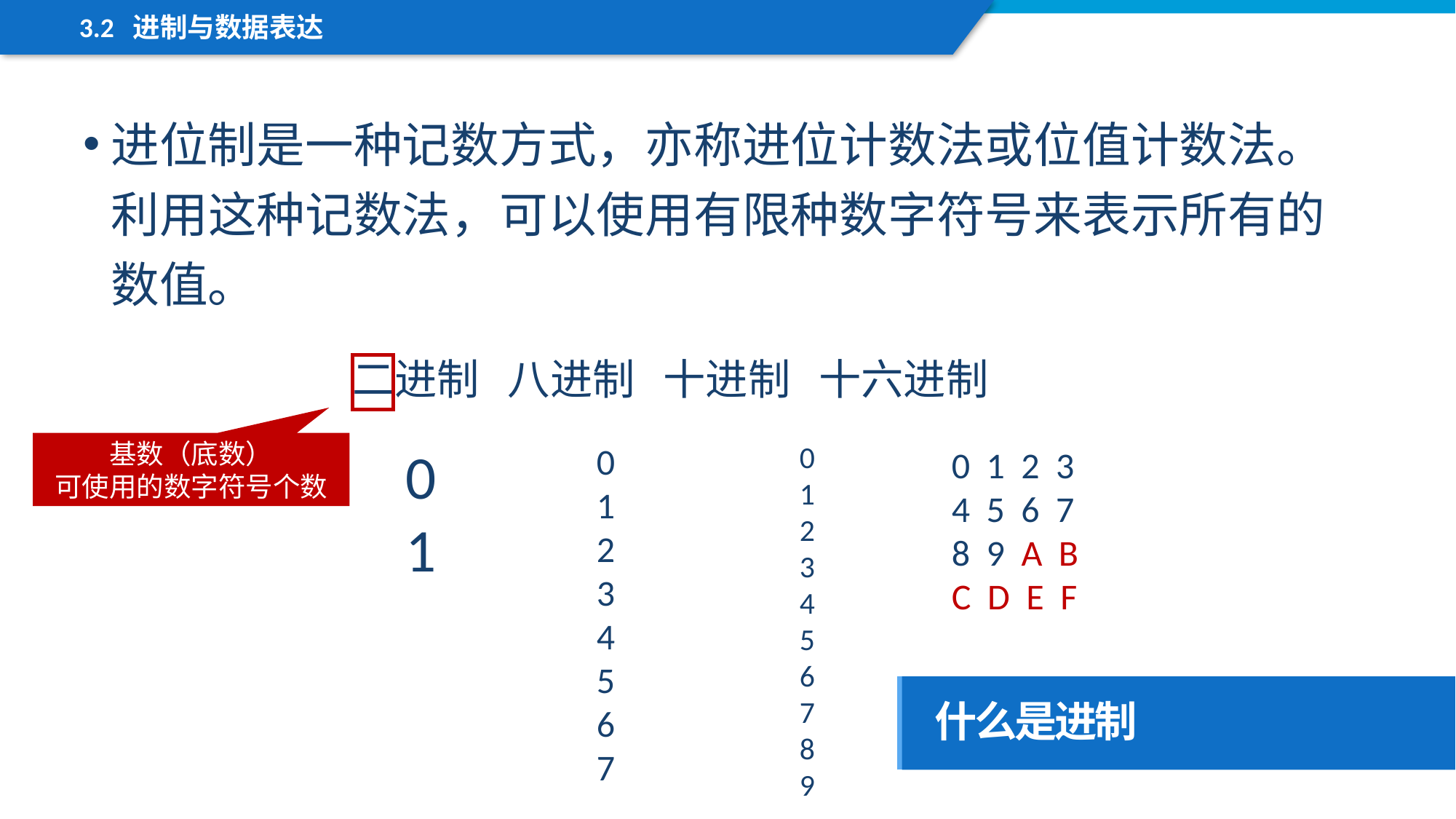

3.2  进制与数据表达
进位制是一种记数方式，亦称进位计数法或位值计数法。利用这种记数法，可以使用有限种数字符号来表示所有的数值。
二进制   八进制   十进制   十六进制

0
1
2
3
4
5
6
7
0
1
2
3
4
5
6
7
8
9
基数（底数）
可使用的数字符号个数
0
1
0  1  2  3
4  5  6  7
8  9  A  B
C  D  E  F
什么是进制